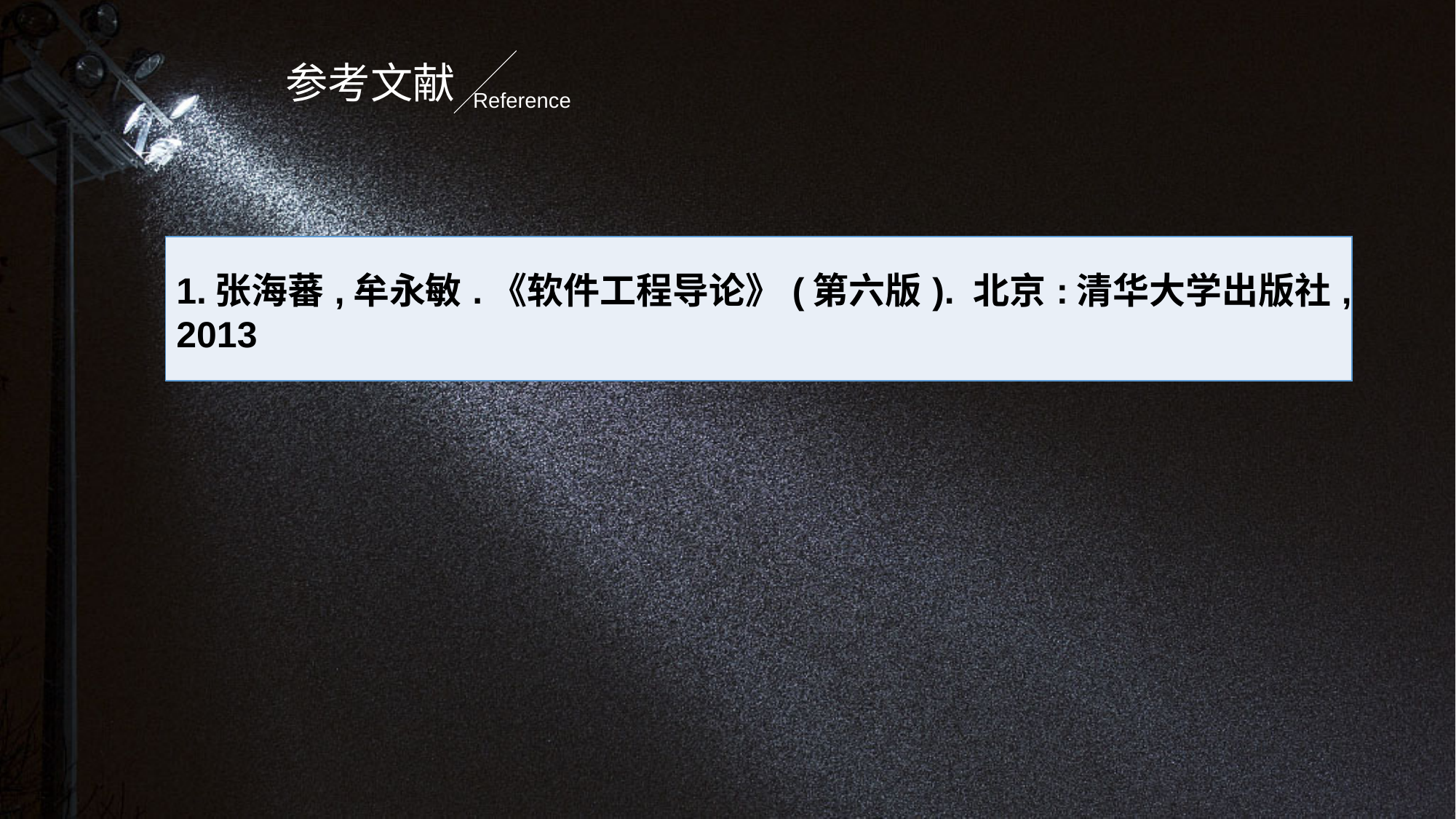

参考文献
Reference
| 1.张海蕃,牟永敏.《软件工程导论》(第六版). 北京:清华大学出版社,2013 |
| --- |